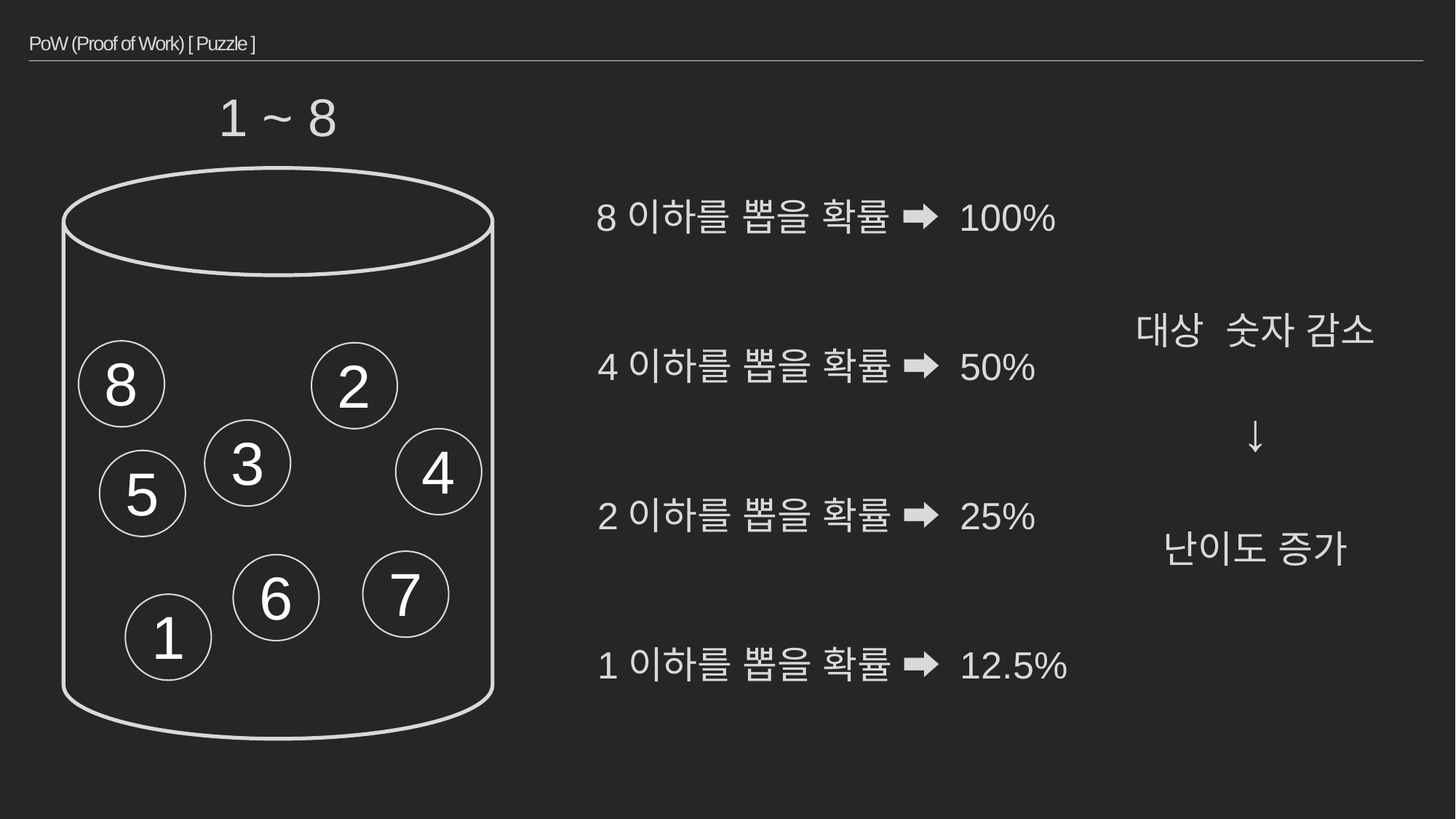

# PoW (Proof of Work) [ Puzzle ]
1 ~ 8

8이하를 뽑을 확률 ➡ 100%
대상  숫자 감소

↓

난이도 증가
4이하를 뽑을 확률 ➡ 50%
8
2
3
4
5
2이하를 뽑을 확률 ➡ 25%
7
6
1
1이하를 뽑을 확률 ➡ 12.5%